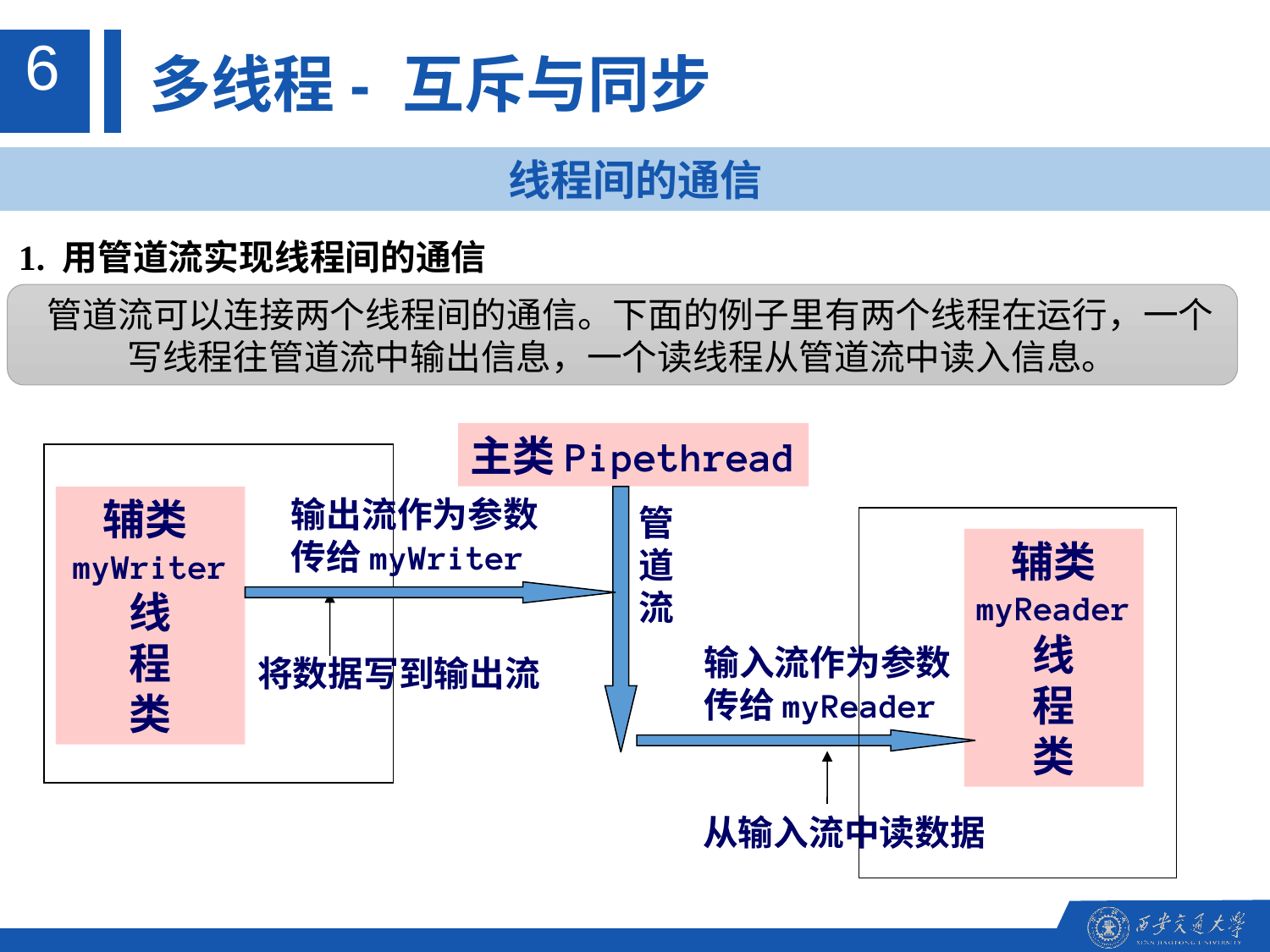

6
多线程- 互斥与同步
线程间的通信
1. 用管道流实现线程间的通信
 管道流可以连接两个线程间的通信。下面的例子里有两个线程在运行，一个写线程往管道流中输出信息，一个读线程从管道流中读入信息。
主类Pipethread

辅类myWriter
线
程
类
输出流作为参数
传给myWriter

管
道
流

辅类
myReader
线
程
类

输入流作为参数
传给myReader
将数据写到输出流

从输入流中读数据